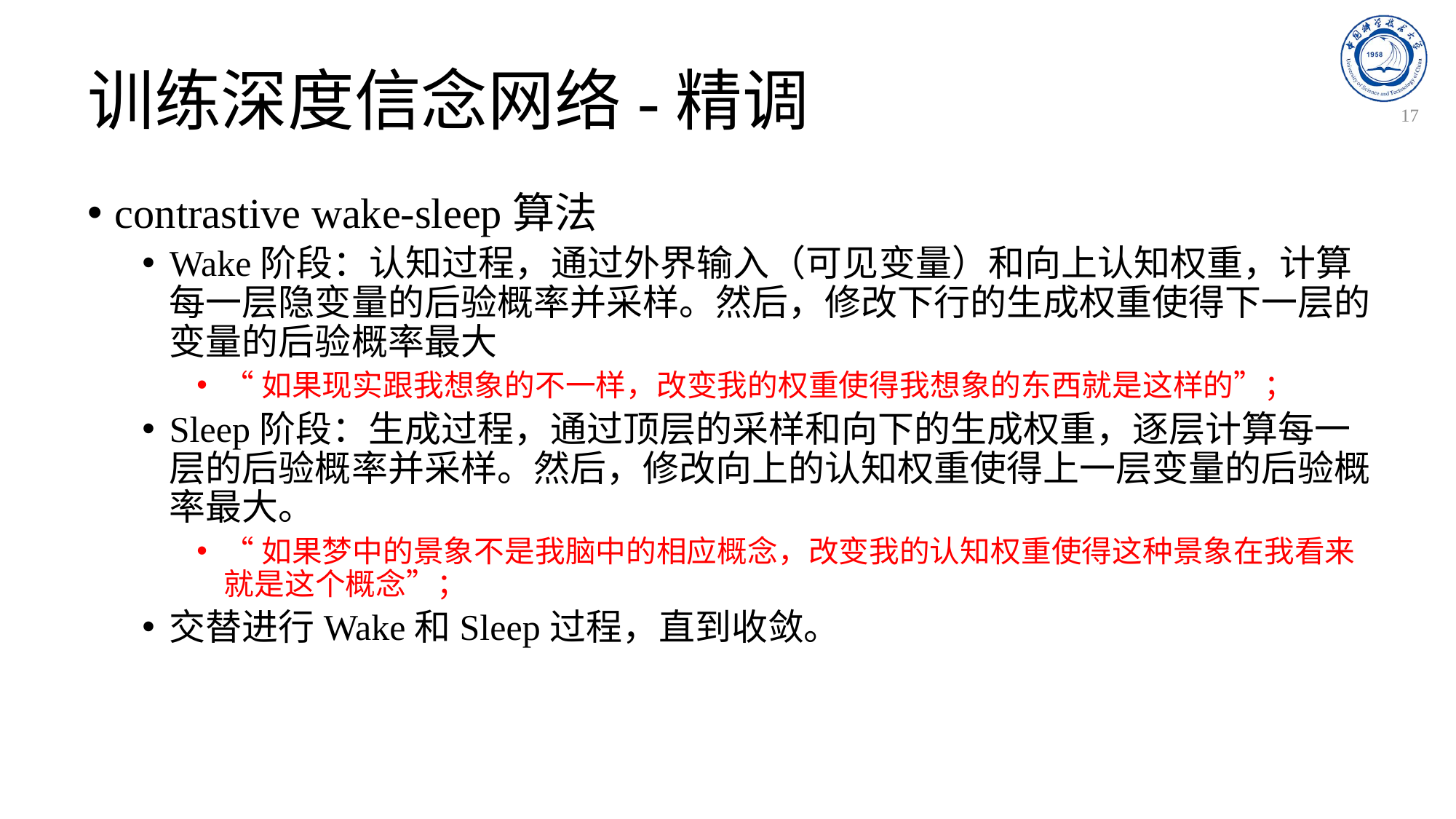

# 训练深度信念网络-精调
17
contrastive wake-sleep算法
Wake阶段：认知过程，通过外界输入（可见变量）和向上认知权重，计算每一层隐变量的后验概率并采样。然后，修改下行的生成权重使得下一层的变量的后验概率最大
“如果现实跟我想象的不一样，改变我的权重使得我想象的东西就是这样的”；
Sleep阶段：生成过程，通过顶层的采样和向下的生成权重，逐层计算每一层的后验概率并采样。然后，修改向上的认知权重使得上一层变量的后验概率最大。
“如果梦中的景象不是我脑中的相应概念，改变我的认知权重使得这种景象在我看来就是这个概念”；
交替进行Wake和Sleep过程，直到收敛。